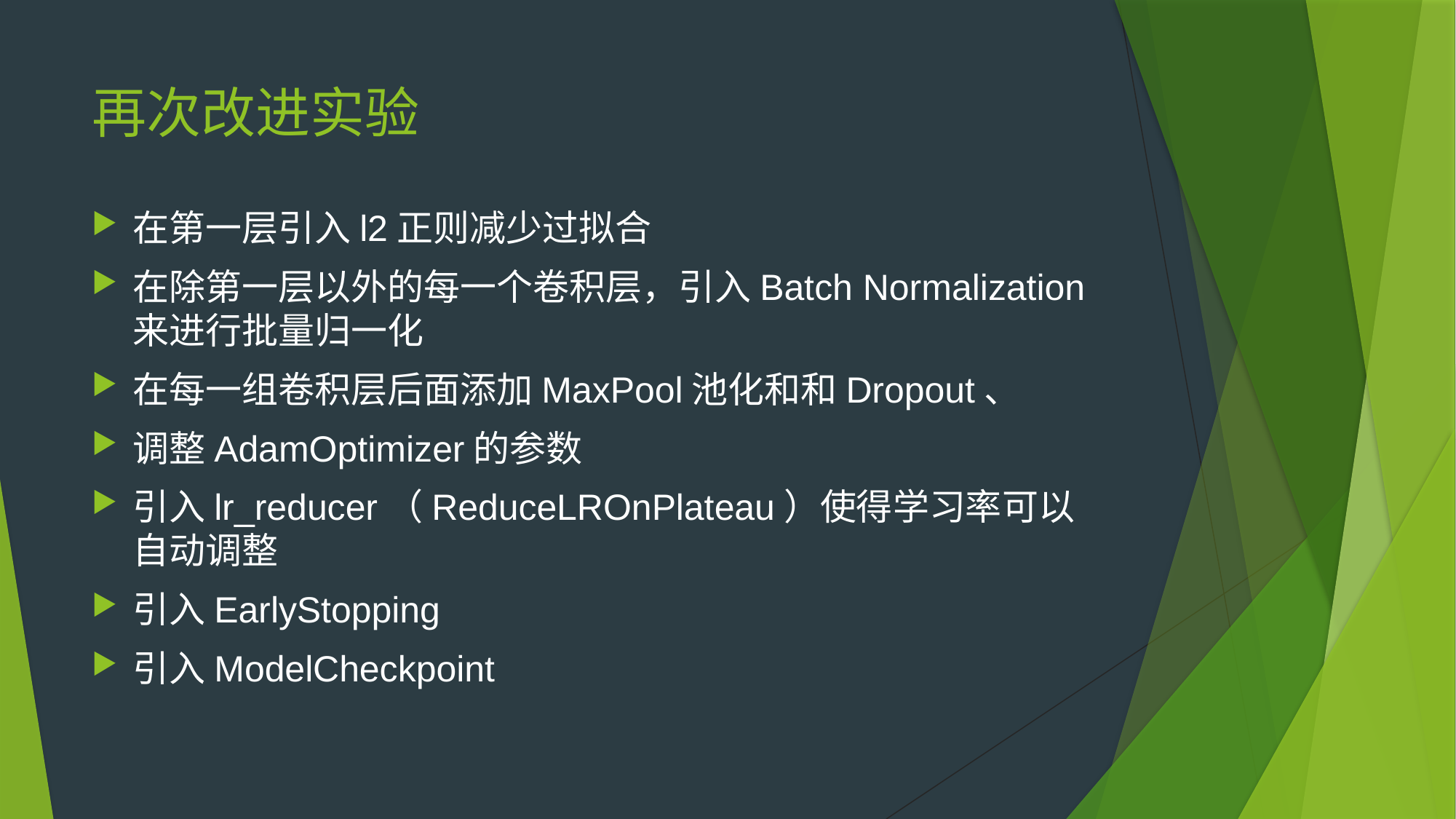

# 再次改进实验
在第一层引入l2正则减少过拟合
在除第一层以外的每一个卷积层，引入Batch Normalization 来进行批量归一化
在每一组卷积层后面添加MaxPool池化和和Dropout、
调整AdamOptimizer的参数
引入lr_reducer（ReduceLROnPlateau）使得学习率可以自动调整
引入EarlyStopping
引入ModelCheckpoint